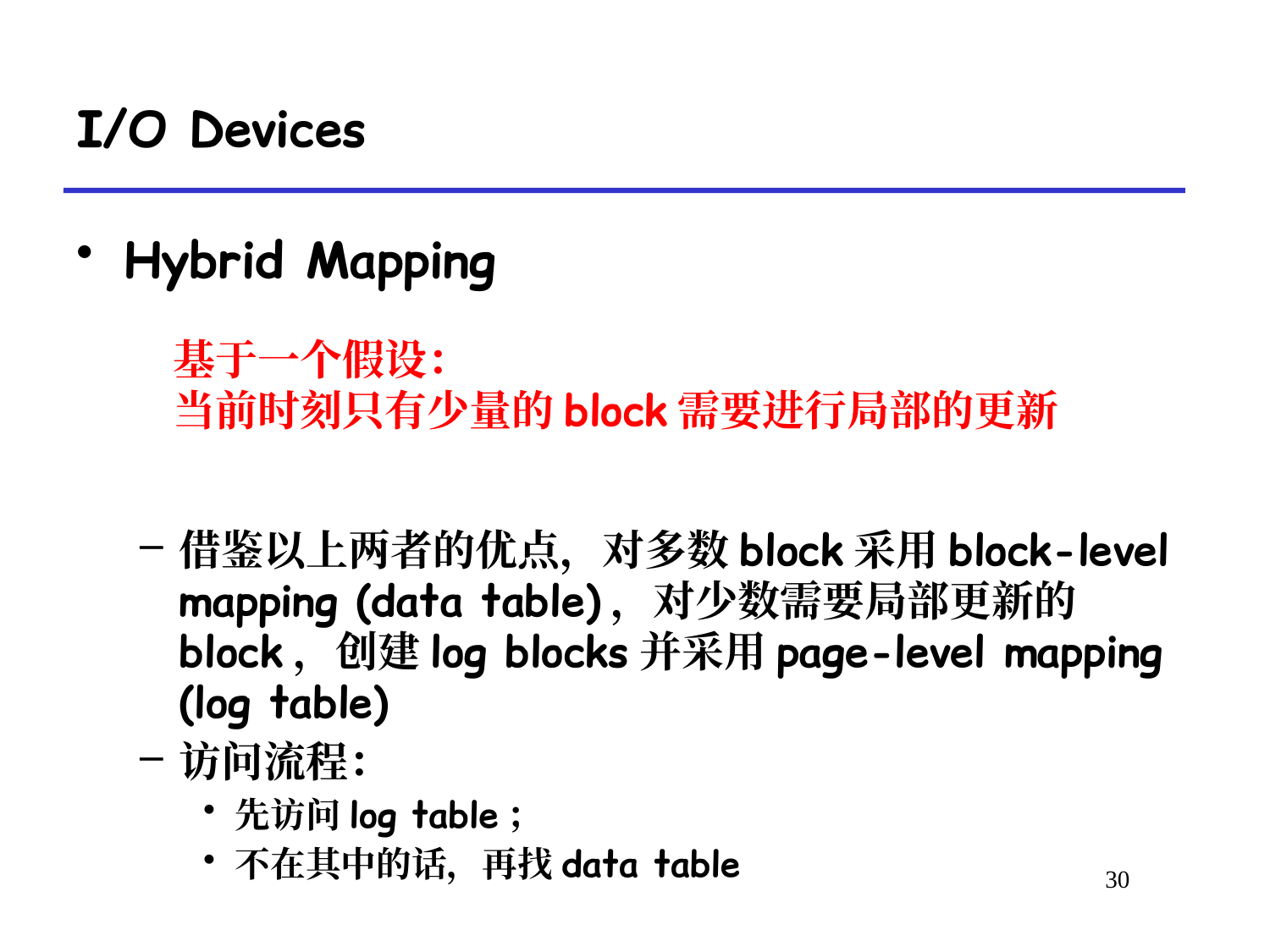

# I/O Devices
Hybrid Mapping

借鉴以上两者的优点，对多数block采用block-level mapping (data table)，对少数需要局部更新的block，创建log blocks并采用page-level mapping (log table)
访问流程：
先访问log table；
不在其中的话，再找data table

基于一个假设：
当前时刻只有少量的block需要进行局部的更新
30